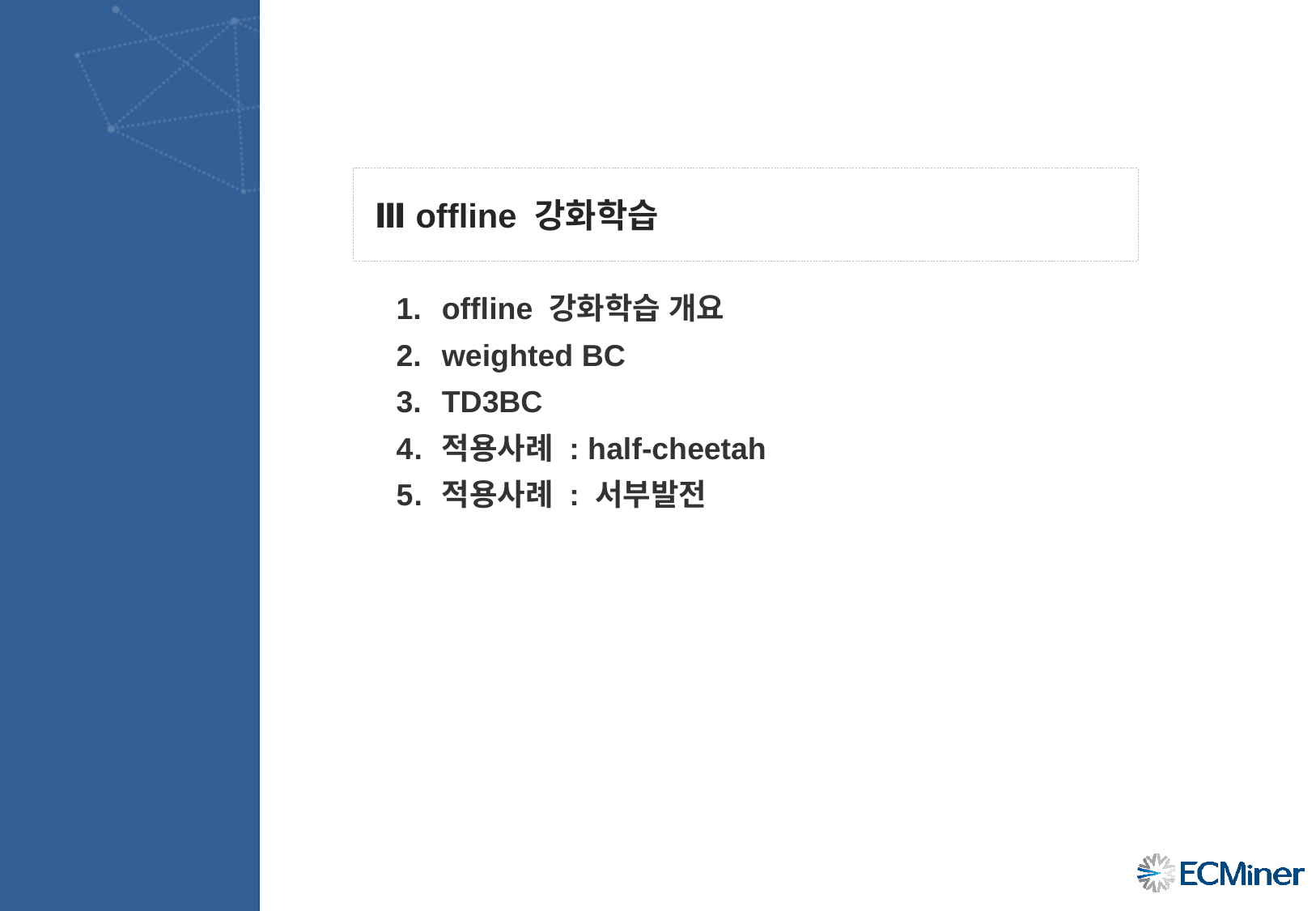

Ⅲ offline 강화학습
offline 강화학습 개요
weighted BC
TD3BC
적용사례 : half-cheetah
적용사례 : 서부발전